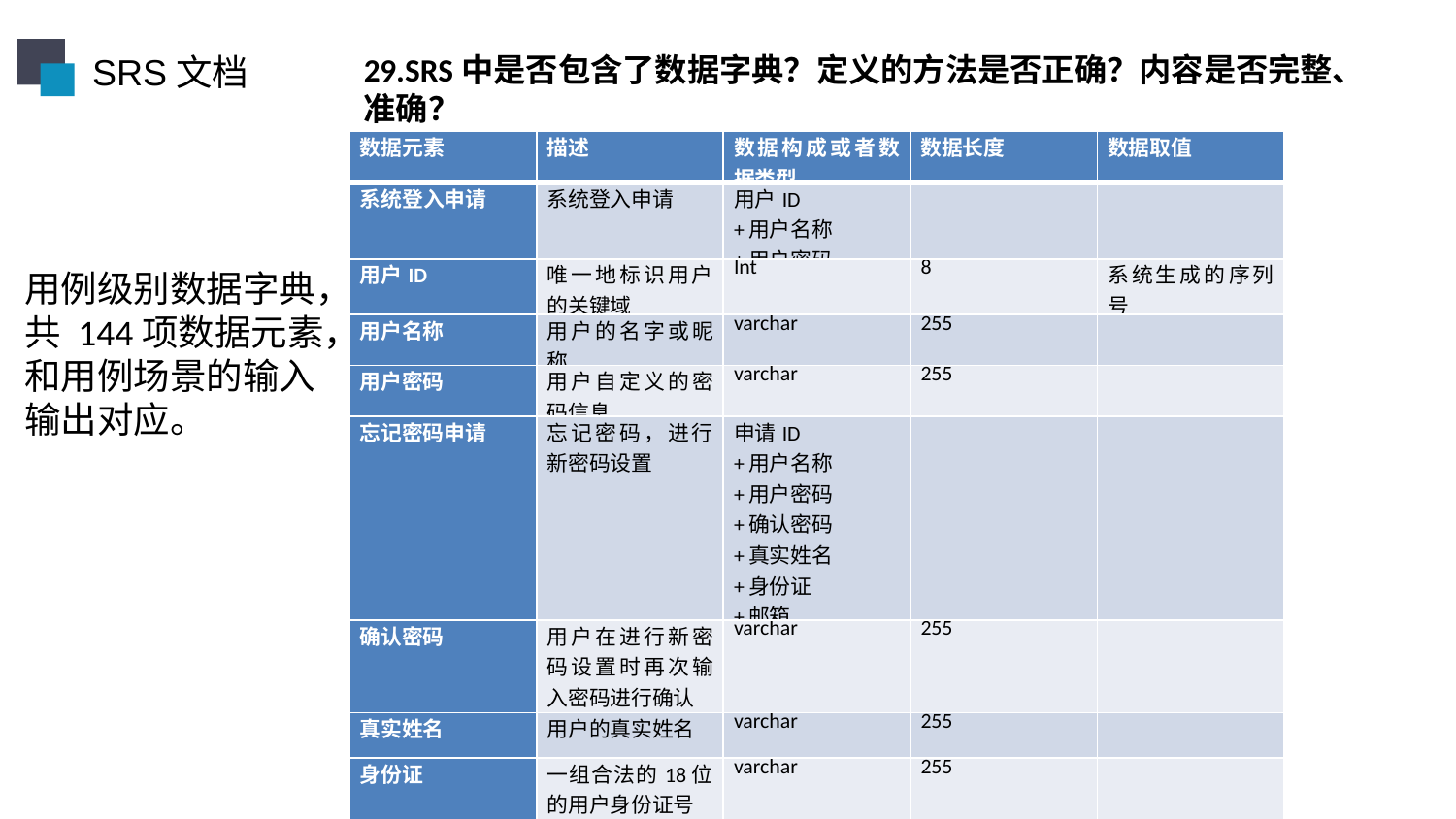

SRS文档
29.SRS中是否包含了数据字典？定义的方法是否正确？内容是否完整、准确？
| 数据元素 | 描述 | 数据构成或者数据类型 | 数据长度 | 数据取值 |
| --- | --- | --- | --- | --- |
| 系统登入申请 | 系统登入申请 | 用户ID +用户名称 +用户密码 |  |  |
| 用户ID | 唯一地标识用户的关键域 | Int | 8 | 系统生成的序列号 |
| 用户名称 | 用户的名字或昵称 | varchar | 255 |  |
| 用户密码 | 用户自定义的密码信息 | varchar | 255 |  |
| 忘记密码申请 | 忘记密码，进行新密码设置 | 申请ID +用户名称 +用户密码 +确认密码 +真实姓名 +身份证 +邮箱 +验证码 |  |  |
| 确认密码 | 用户在进行新密码设置时再次输入密码进行确认 | varchar | 255 |  |
| 真实姓名 | 用户的真实姓名 | varchar | 255 |  |
| 身份证 | 一组合法的18位的用户身份证号 | varchar | 255 |  |
用例级别数据字典，
共 144项数据元素，
和用例场景的输入输出对应。